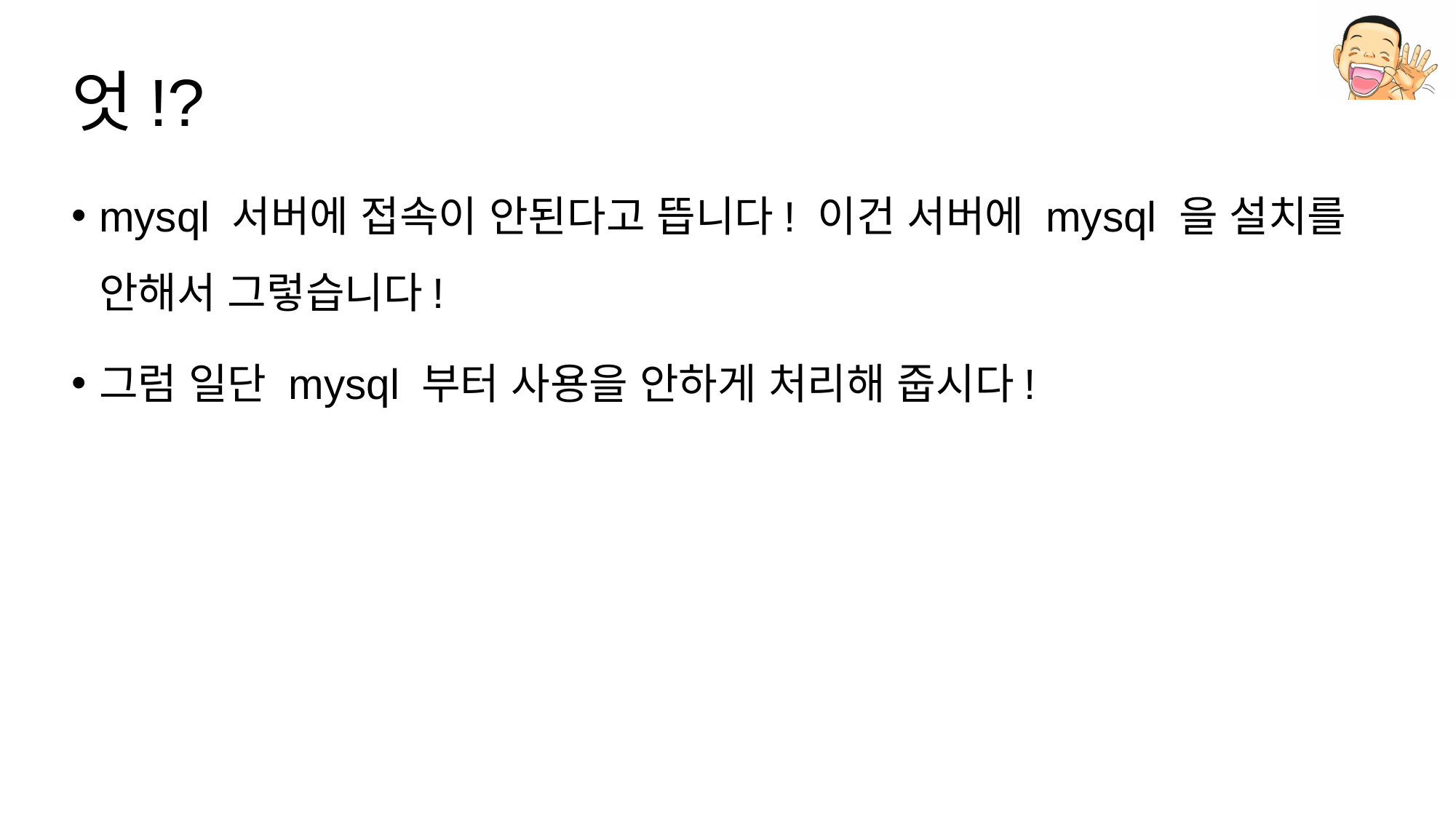

# 엇!?
mysql 서버에 접속이 안된다고 뜹니다! 이건 서버에 mysql 을 설치를 안해서 그렇습니다!
그럼 일단 mysql 부터 사용을 안하게 처리해 줍시다!